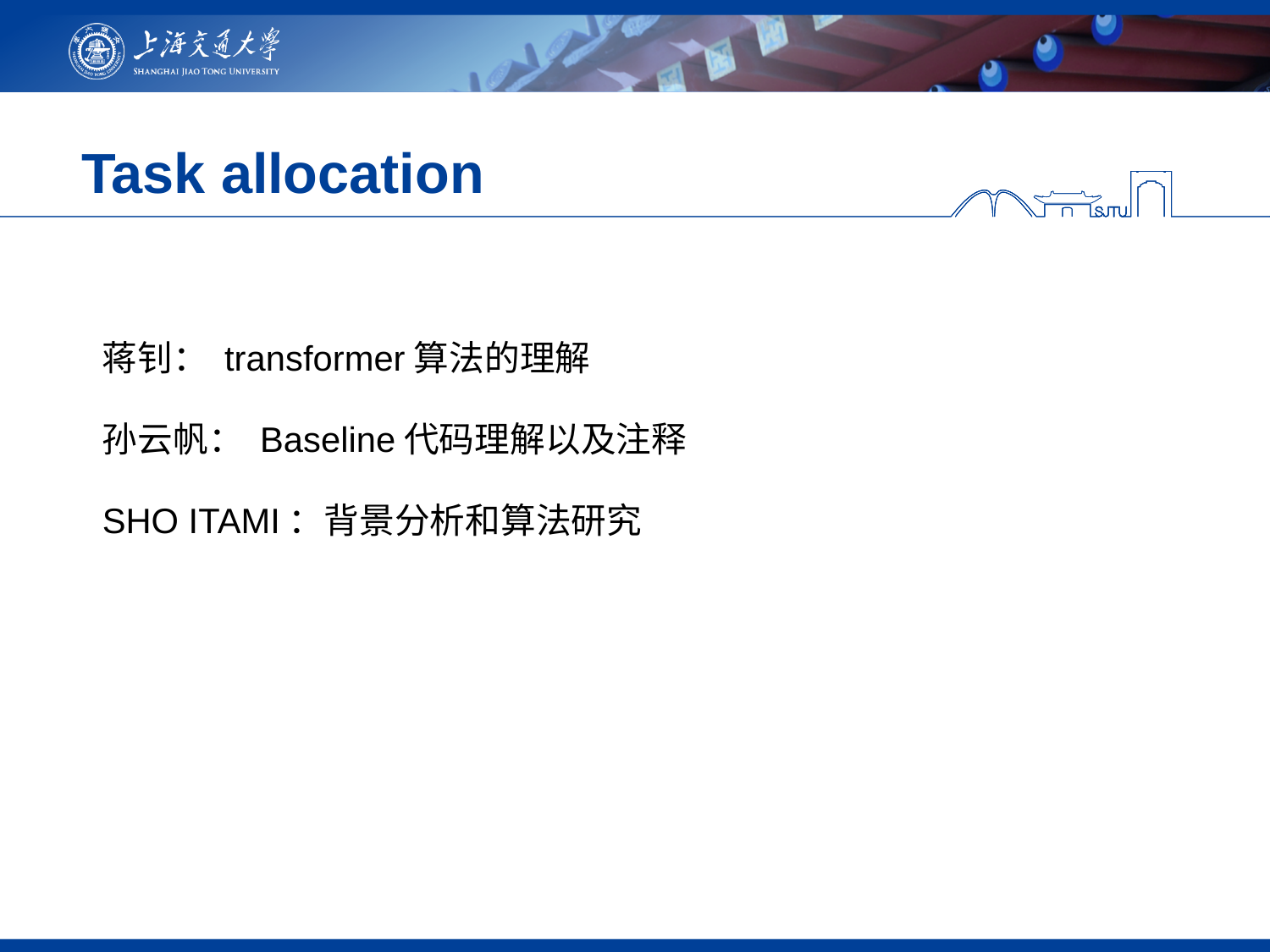

# Task allocation
蒋钊： transformer算法的理解
孙云帆： Baseline代码理解以及注释
SHO ITAMI：背景分析和算法研究